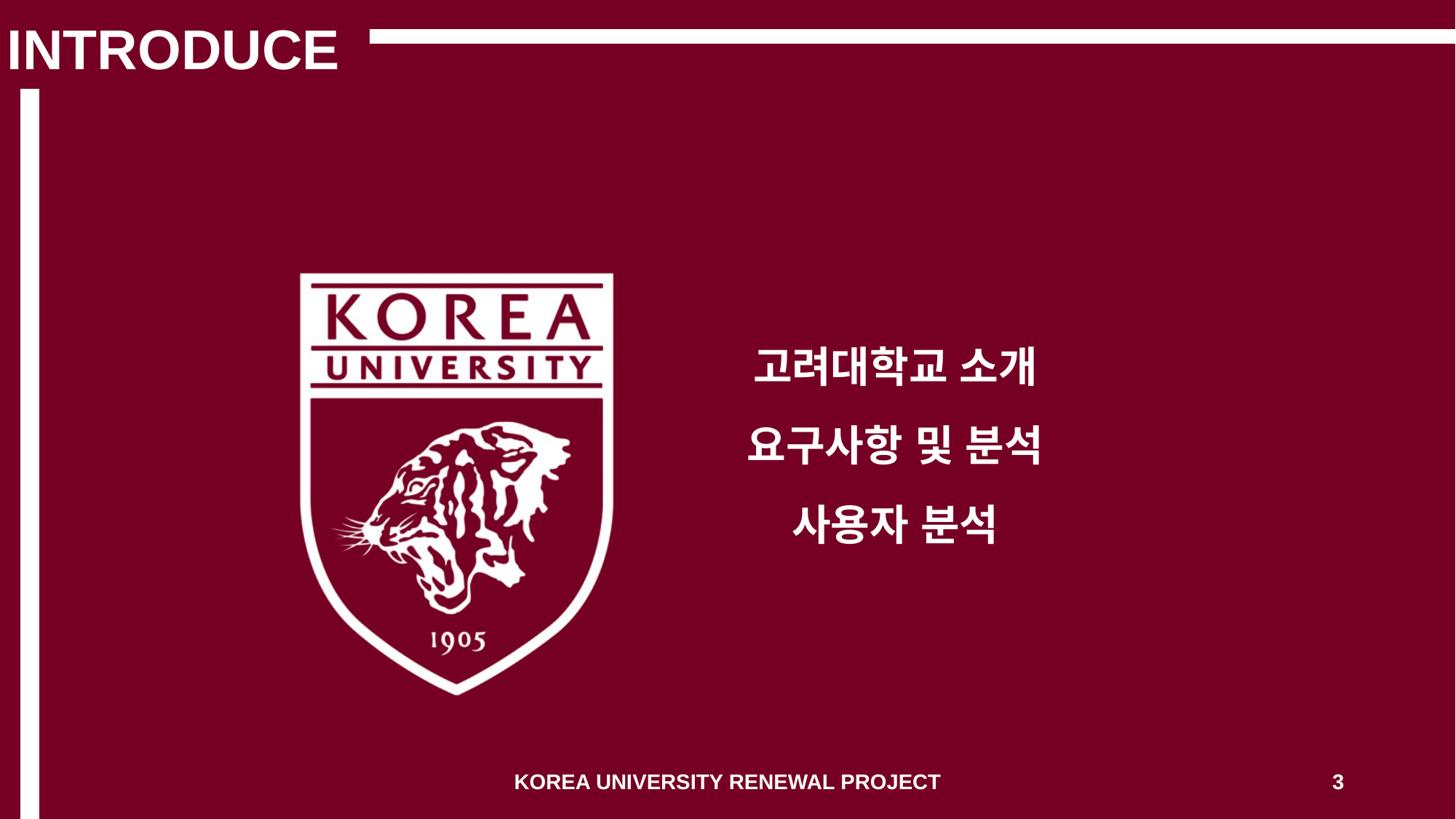

# INTRODUCE
고려대학교 소개
요구사항 및 분석
사용자 분석
KOREA UNIVERSITY RENEWAL PROJECT
3